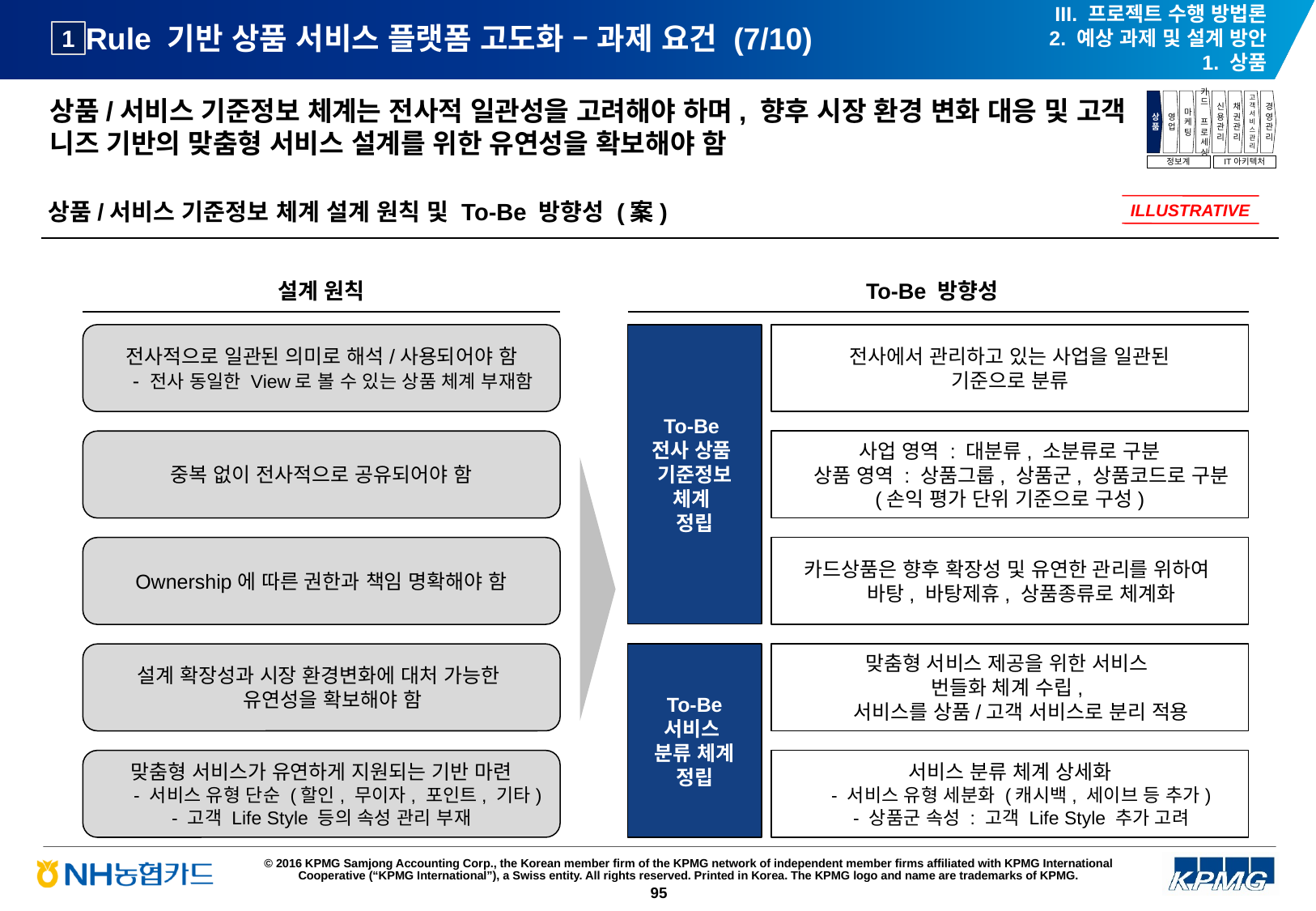

III. 프로젝트 수행 방법론
2. 예상 과제 및 설계 방안
1. 상품
# Rule 기반 상품 서비스 플랫폼 고도화 – 과제 요건 (7/10)
1
상품/서비스 기준정보 체계는 전사적 일관성을 고려해야 하며, 향후 시장 환경 변화 대응 및 고객 니즈 기반의 맞춤형 서비스 설계를 위한 유연성을 확보해야 함
상품
영업
마케팅
카드
프로세싱
신용관리
채권관리
고객서비스관리
경영관리
정보계
IT아키텍처
상품/서비스 기준정보 체계 설계 원칙 및 To-Be 방향성 (案)
ILLUSTRATIVE
설계 원칙
To-Be 방향성
전사적으로 일관된 의미로 해석/사용되어야 함
- 전사 동일한 View로 볼 수 있는 상품 체계 부재함
전사에서 관리하고 있는 사업을 일관된
기준으로 분류
To-Be
전사 상품
기준정보 체계
정립
중복 없이 전사적으로 공유되어야 함
사업 영역 : 대분류, 소분류로 구분
상품 영역 : 상품그룹, 상품군, 상품코드로 구분
(손익 평가 단위 기준으로 구성)
Ownership에 따른 권한과 책임 명확해야 함
카드상품은 향후 확장성 및 유연한 관리를 위하여
바탕, 바탕제휴, 상품종류로 체계화

설계 확장성과 시장 환경변화에 대처 가능한
유연성을 확보해야 함
맞춤형 서비스 제공을 위한 서비스
번들화 체계 수립,
서비스를 상품/고객 서비스로 분리 적용
To-Be
서비스
분류 체계
정립
맞춤형 서비스가 유연하게 지원되는 기반 마련
 - 서비스 유형 단순 (할인, 무이자, 포인트, 기타)
- 고객 Life Style 등의 속성 관리 부재
서비스 분류 체계 상세화
- 서비스 유형 세분화 (캐시백, 세이브 등 추가)
- 상품군 속성 : 고객 Life Style 추가 고려